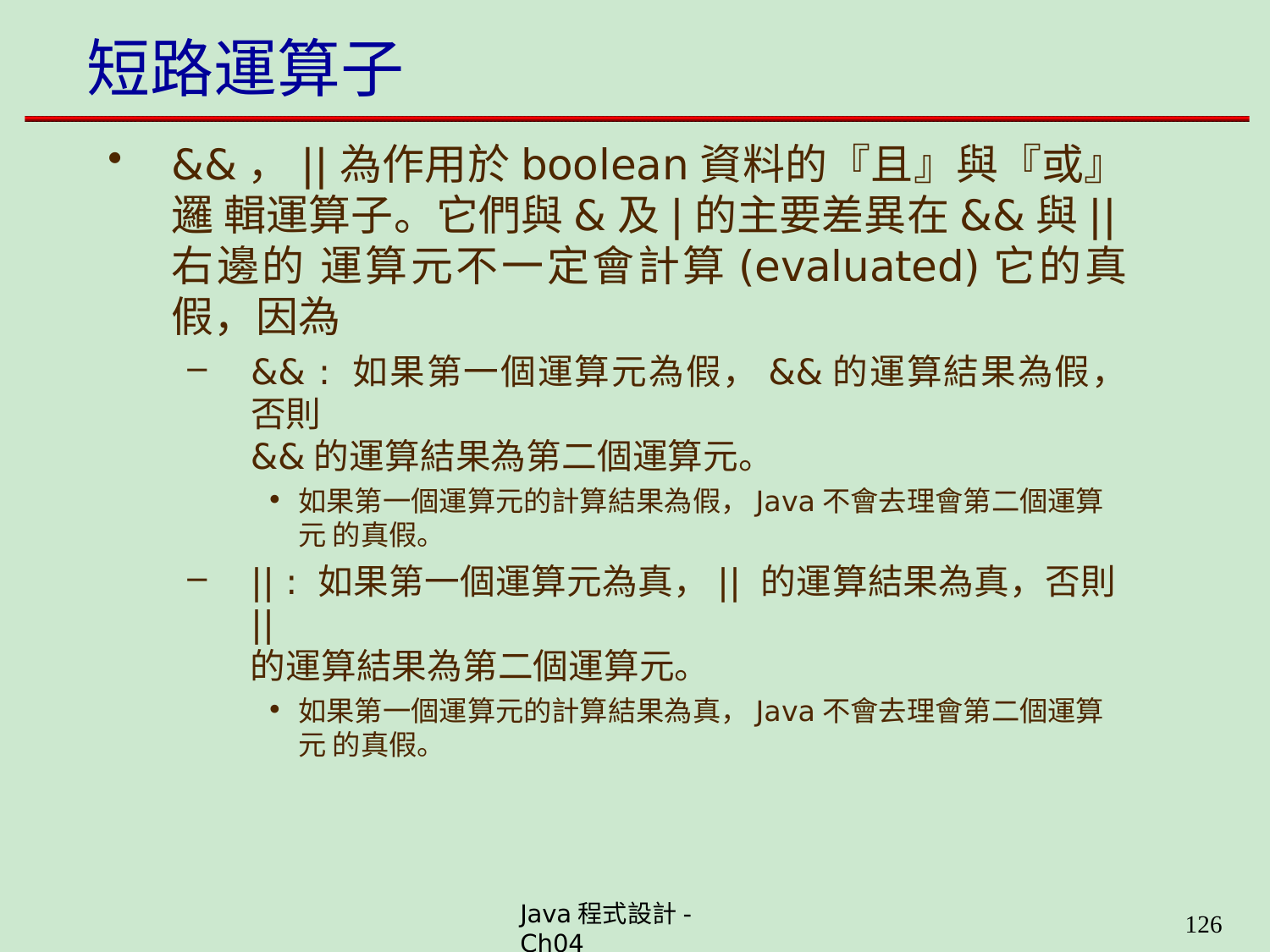

# 短路運算子
&&，||為作用於boolean資料的『且』與『或』邏 輯運算子。它們與&及|的主要差異在&&與||右邊的 運算元不一定會計算(evaluated)它的真假，因為
&& : 如果第一個運算元為假，&&的運算結果為假，否則
&&的運算結果為第二個運算元。
如果第一個運算元的計算結果為假，Java不會去理會第二個運算元 的真假。
|| : 如果第一個運算元為真，|| 的運算結果為真，否則||
的運算結果為第二個運算元。
如果第一個運算元的計算結果為真，Java不會去理會第二個運算元 的真假。
Java程式設計-Ch04
126